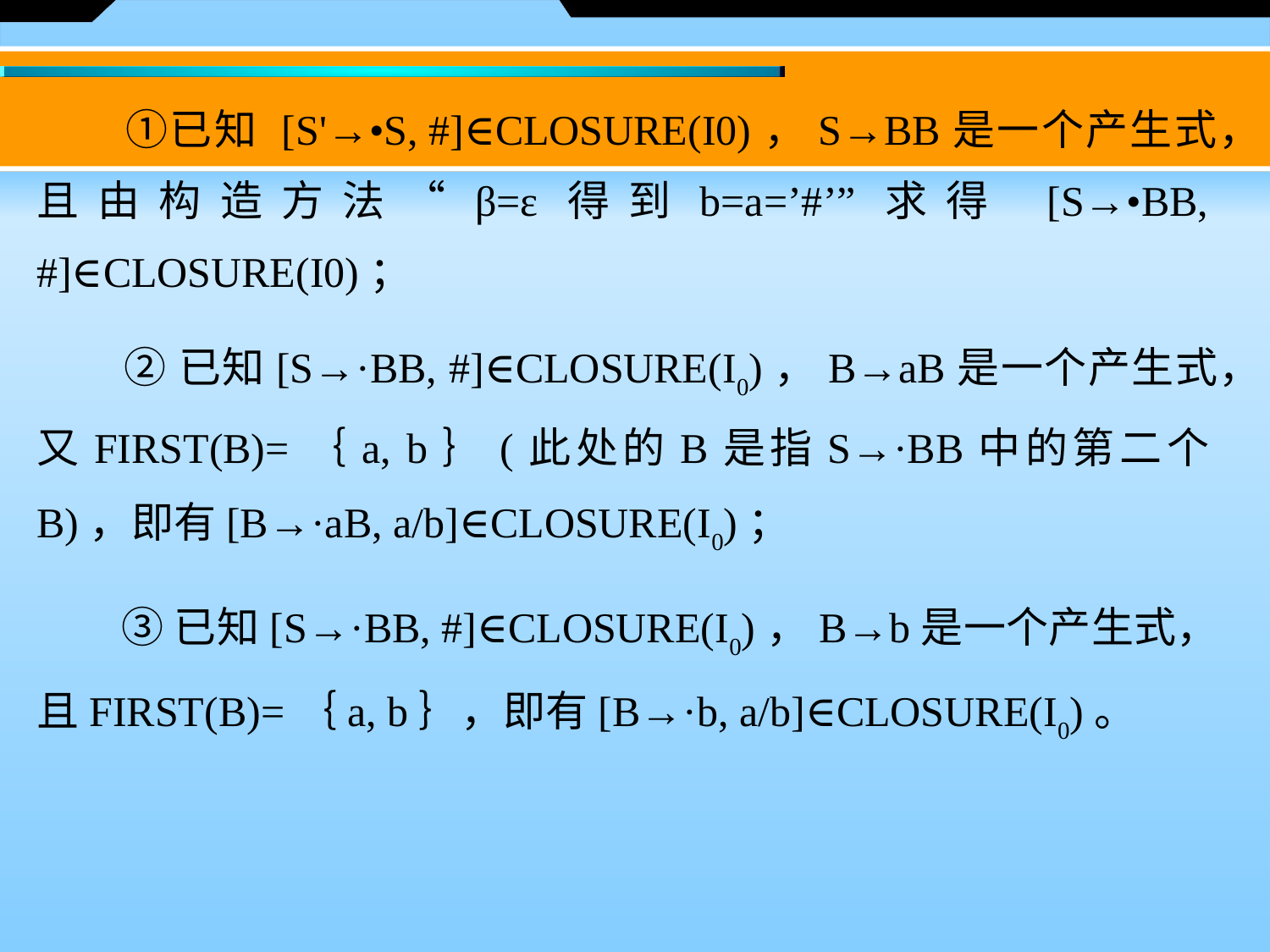

①已知 [S'→•S, #]∈CLOSURE(I0)，S→BB是一个产生式，且由构造方法“β=ε得到b=a=’#’”求得 [S→•BB, #]∈CLOSURE(I0)；
　　② 已知[S→·BB, #]∈CLOSURE(I0)，B→aB是一个产生式，又FIRST(B)=｛a, b｝(此处的B是指S→·BB中的第二个B)，即有[B→·aB, a/b]∈CLOSURE(I0)；
　　③ 已知[S→·BB, #]∈CLOSURE(I0)，B→b是一个产生式，且FIRST(B)=｛a, b｝，即有[B→·b, a/b]∈CLOSURE(I0)。